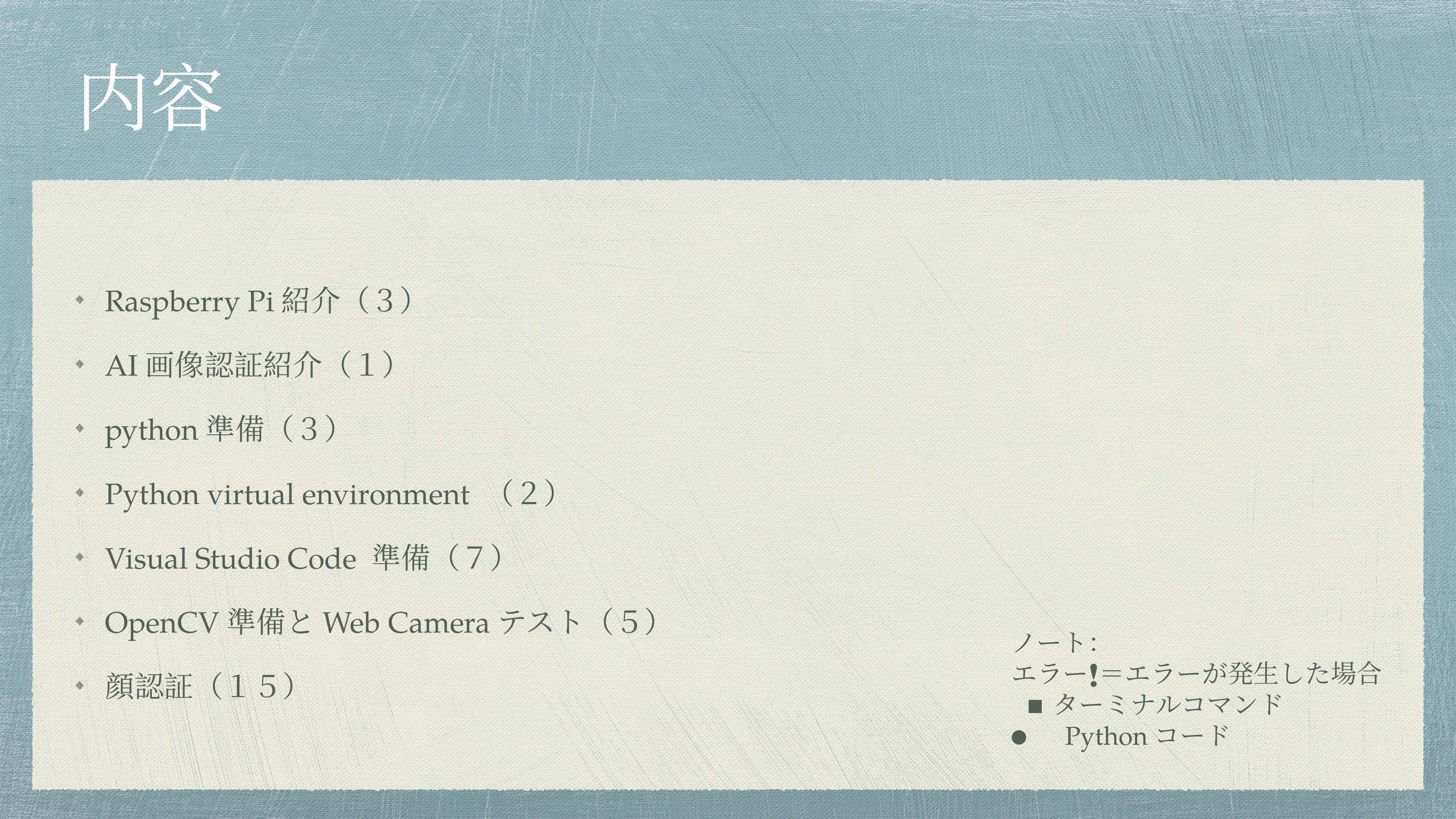

# 内容
Raspberry Pi紹介（３）
AI画像認証紹介（１）
python準備（３）
Python virtual environment （２）
Visual Studio Code 準備（７）
OpenCV準備とWeb Cameraテスト（５）
顔認証（１５）
ノート：
エラー❗️＝エラーが発生した場合
◼️　ターミナルコマンド
⚫️　Pythonコード